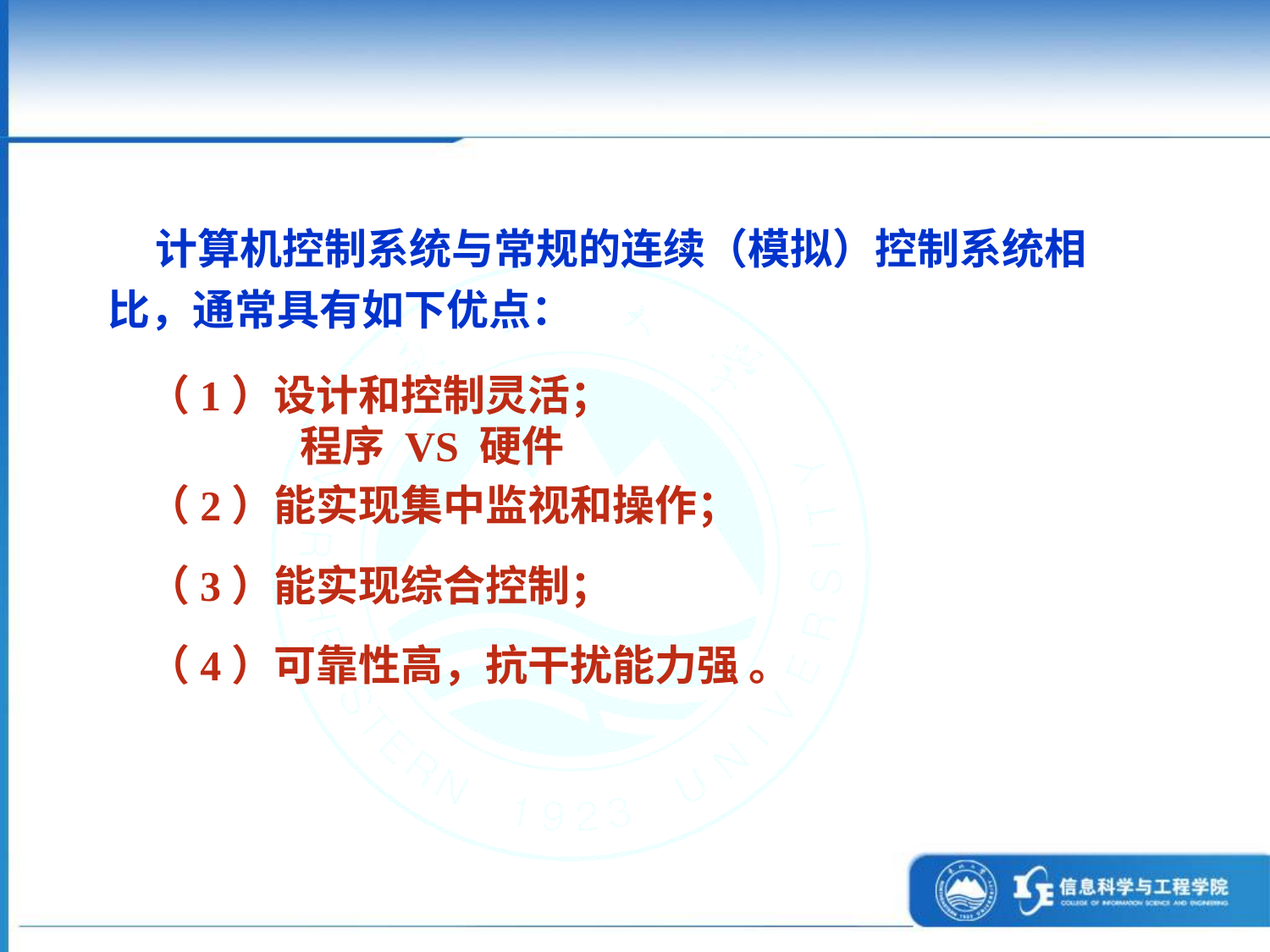

计算机控制系统与常规的连续（模拟）控制系统相比，通常具有如下优点：
（1）设计和控制灵活；
               程序 VS 硬件
（2）能实现集中监视和操作；
（3）能实现综合控制；
（4）可靠性高，抗干扰能力强 。